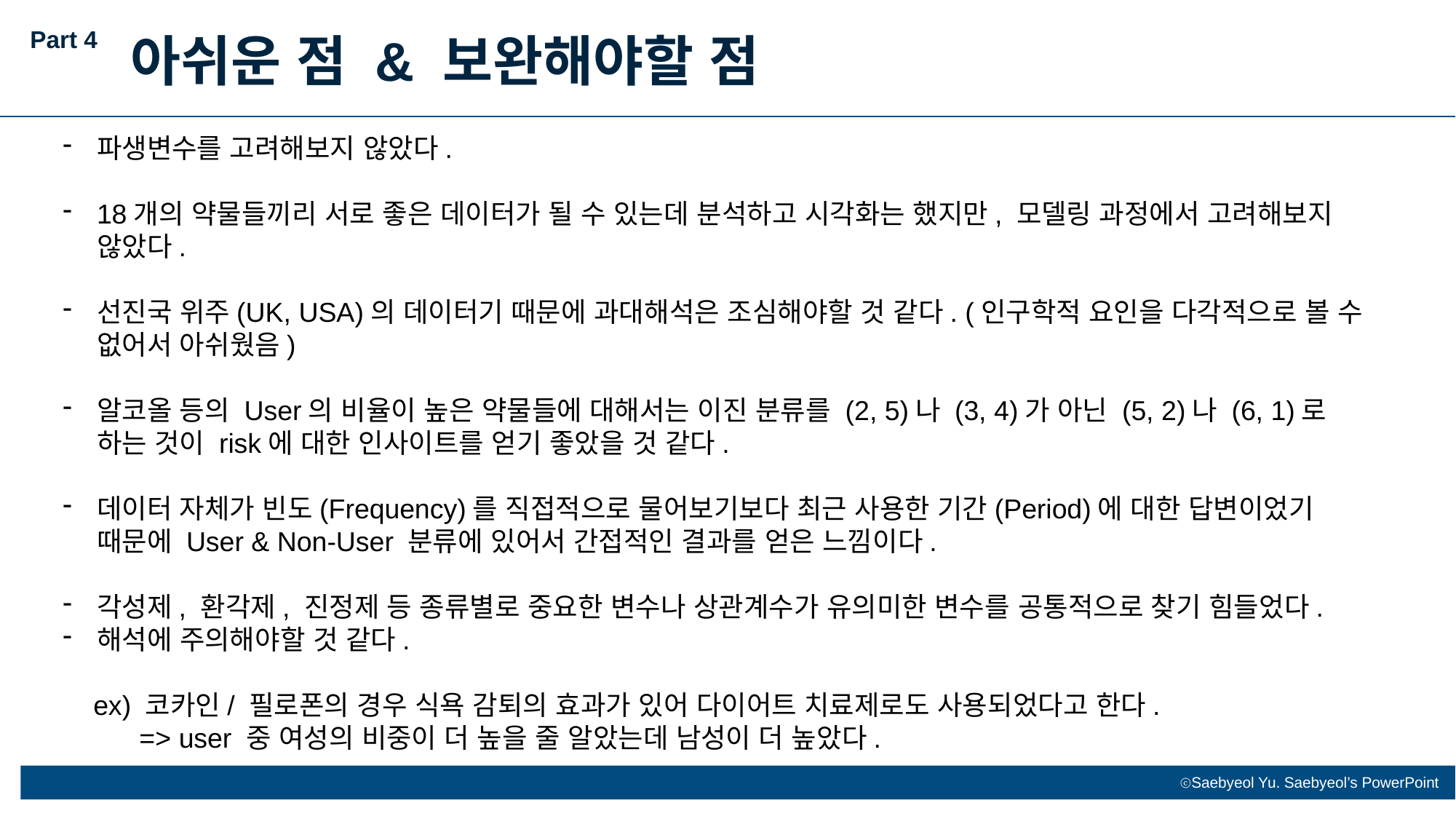

Part 4
아쉬운 점 & 보완해야할 점
파생변수를 고려해보지 않았다.

18개의 약물들끼리 서로 좋은 데이터가 될 수 있는데 분석하고 시각화는 했지만, 모델링 과정에서 고려해보지 않았다.

선진국 위주(UK, USA)의 데이터기 때문에 과대해석은 조심해야할 것 같다. (인구학적 요인을 다각적으로 볼 수 없어서 아쉬웠음)

알코올 등의 User의 비율이 높은 약물들에 대해서는 이진 분류를 (2, 5)나 (3, 4)가 아닌 (5, 2)나 (6, 1)로 하는 것이 risk에 대한 인사이트를 얻기 좋았을 것 같다.

데이터 자체가 빈도(Frequency)를 직접적으로 물어보기보다 최근 사용한 기간(Period)에 대한 답변이었기 때문에 User & Non-User 분류에 있어서 간접적인 결과를 얻은 느낌이다.

각성제, 환각제, 진정제 등 종류별로 중요한 변수나 상관계수가 유의미한 변수를 공통적으로 찾기 힘들었다.
해석에 주의해야할 것 같다.

    ex) 코카인/ 필로폰의 경우 식욕 감퇴의 효과가 있어 다이어트 치료제로도 사용되었다고 한다.
          => user 중 여성의 비중이 더 높을 줄 알았는데 남성이 더 높았다.